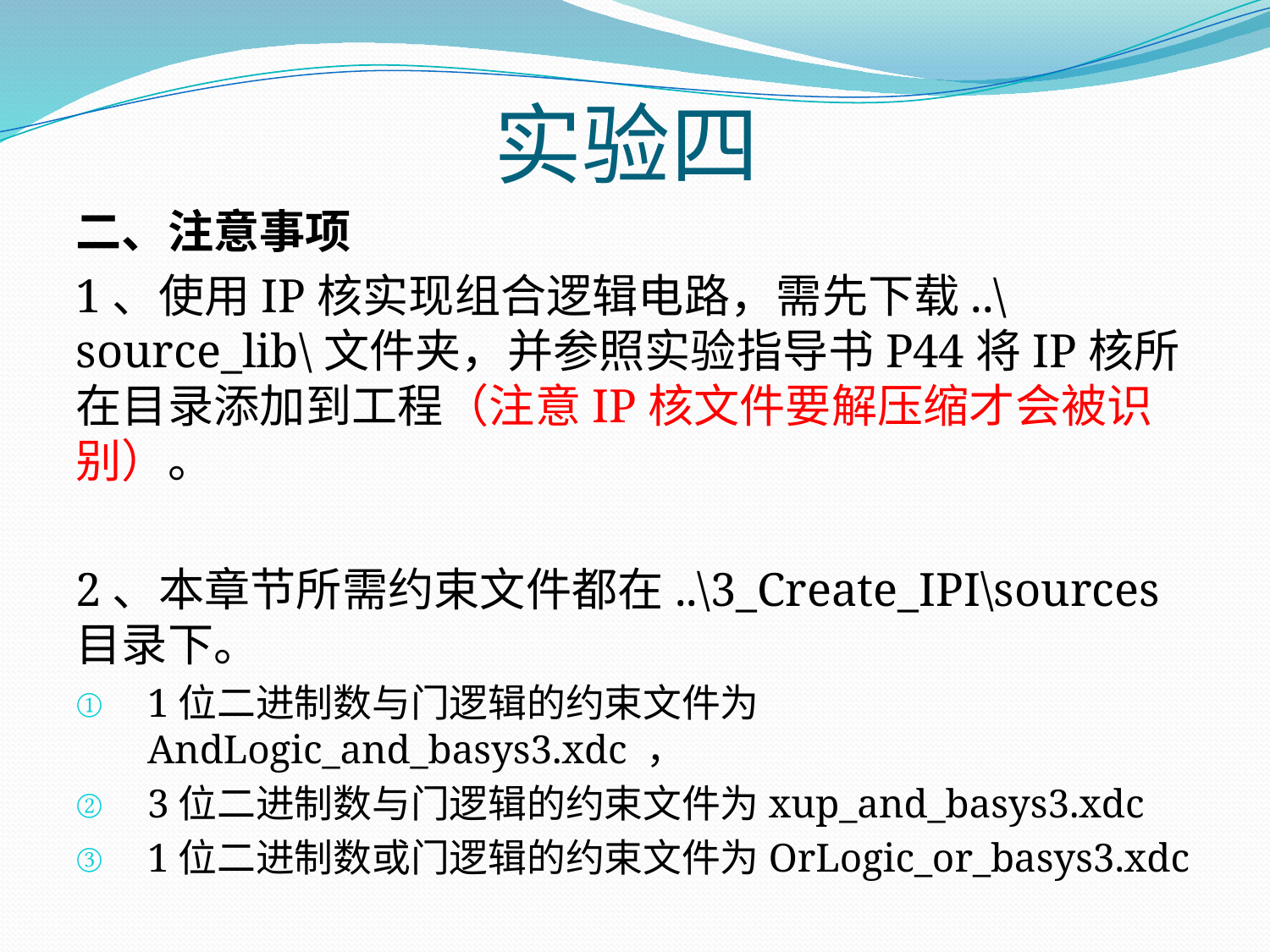

# 实验四
二、注意事项
1、使用IP核实现组合逻辑电路，需先下载..\source_lib\文件夹，并参照实验指导书P44将IP核所在目录添加到工程（注意IP核文件要解压缩才会被识别）。

2、本章节所需约束文件都在..\3_Create_IPI\sources目录下。
1位二进制数与门逻辑的约束文件为AndLogic_and_basys3.xdc ，
3位二进制数与门逻辑的约束文件为xup_and_basys3.xdc
1位二进制数或门逻辑的约束文件为OrLogic_or_basys3.xdc